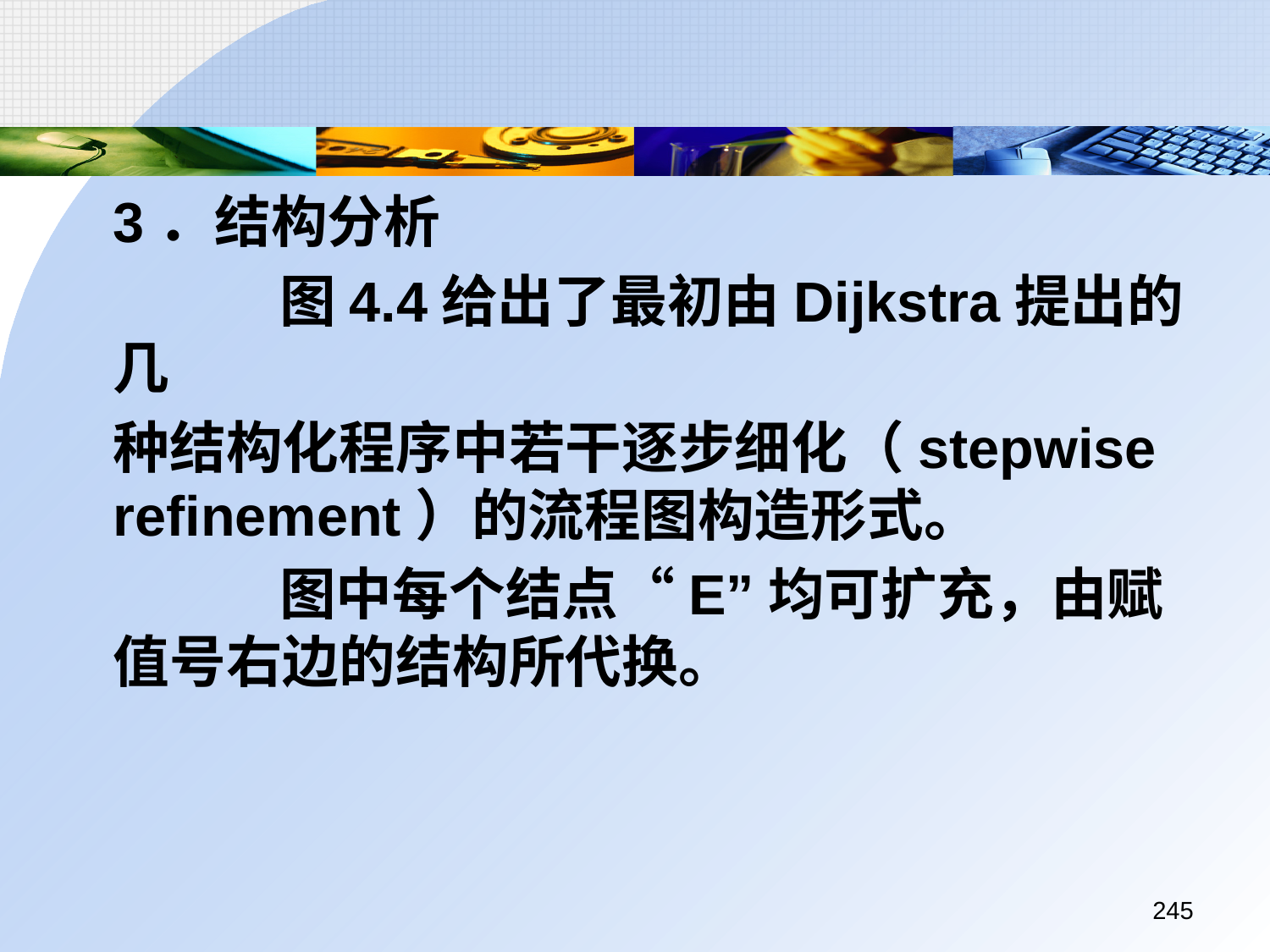

3．结构分析
		  图4.4给出了最初由Dijkstra提出的几
	种结构化程序中若干逐步细化（stepwise refinement）的流程图构造形式。
		  图中每个结点“E”均可扩充，由赋值号右边的结构所代换。

245